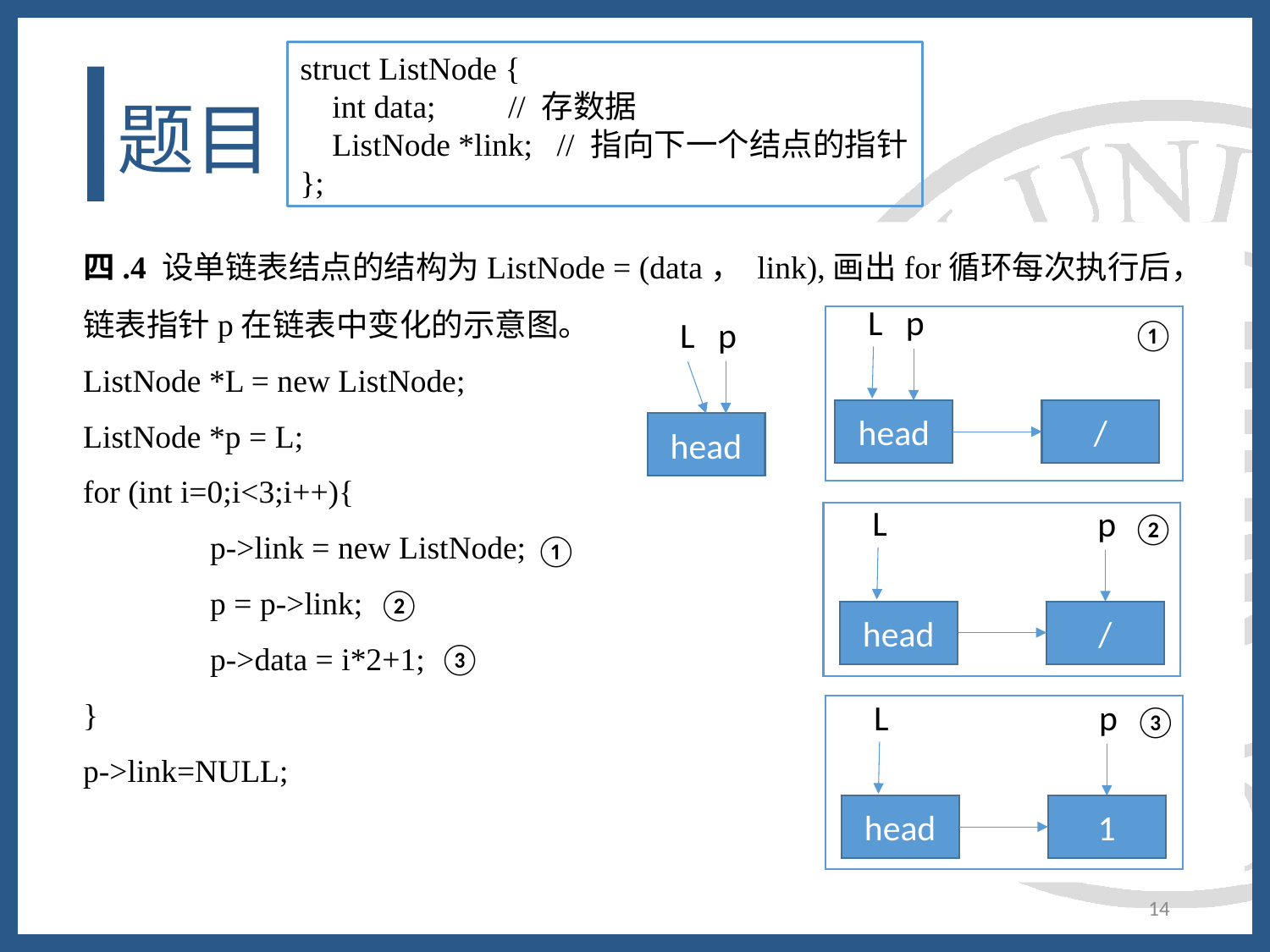

struct ListNode {
    int data;         // 存数据
    ListNode *link;   // 指向下一个结点的指针
};
# 题目
四.4 设单链表结点的结构为ListNode = (data， link),画出for循环每次执行后，链表指针p在链表中变化的示意图。
ListNode *L = new ListNode;
ListNode *p = L;
for (int i=0;i<3;i++){
	p->link = new ListNode;
	p = p->link;
	p->data = i*2+1;
}
p->link=NULL;
L
p

L
p
①
head
/
head

L
p

②
①
②
head
/
③
L
p
③

head
1
14